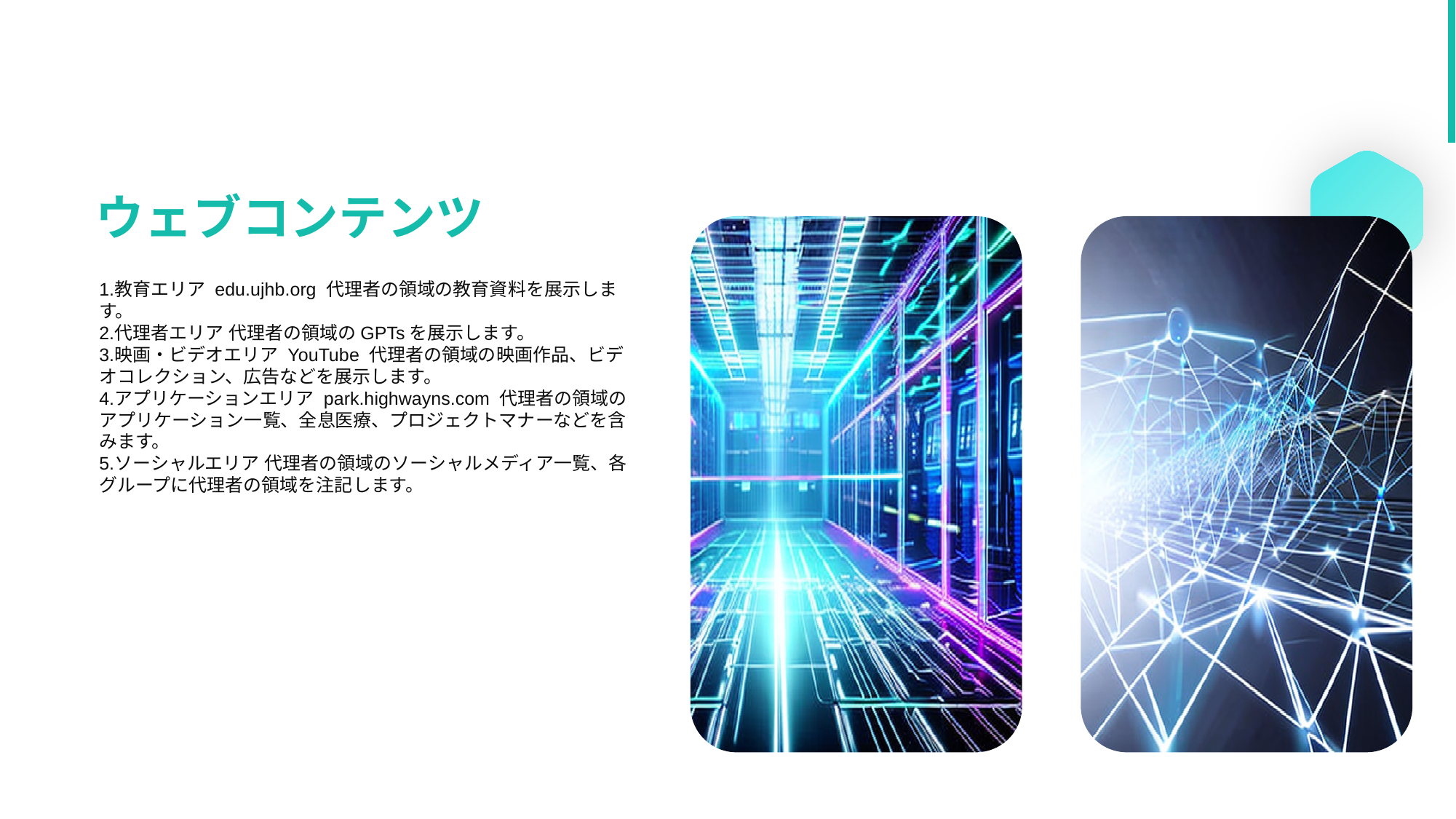

ウェブコンテンツ

教育エリア edu.ujhb.org 代理者の領域の教育資料を展示します。
代理者エリア 代理者の領域のGPTsを展示します。
映画・ビデオエリア YouTube 代理者の領域の映画作品、ビデオコレクション、広告などを展示します。
アプリケーションエリア park.highwayns.com 代理者の領域のアプリケーション一覧、全息医療、プロジェクトマナーなどを含みます。
ソーシャルエリア 代理者の領域のソーシャルメディア一覧、各グループに代理者の領域を注記します。